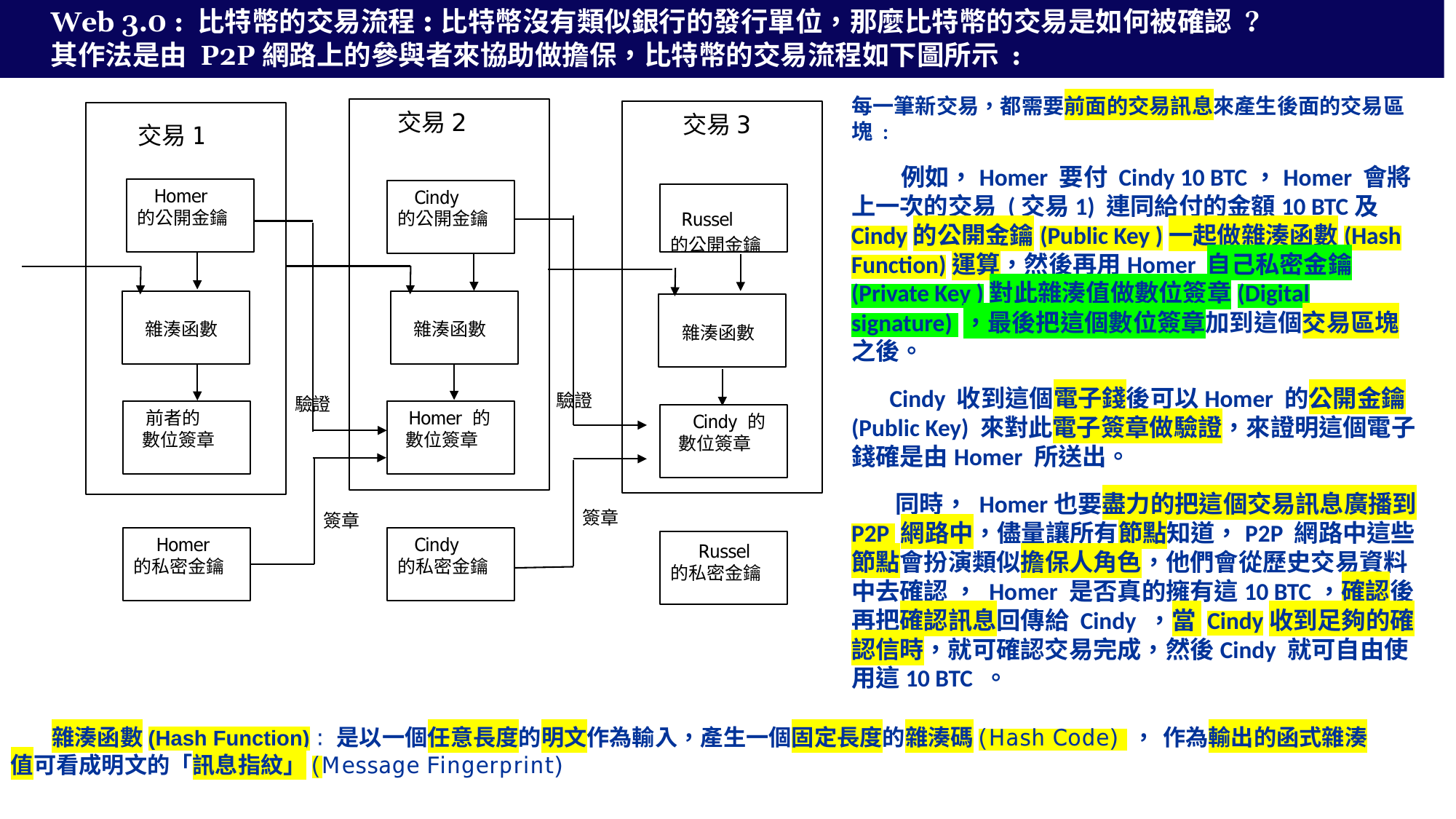

Web 3.0 : 比特幣的交易流程:比特幣沒有類似銀行的發行單位，那麼比特幣的交易是如何被確認 ?
其作法是由 P2P網路上的參與者來協助做擔保，比特幣的交易流程如下圖所示 :

每一筆新交易，都需要前面的交易訊息來產生後面的交易區塊 :
        例如，Homer 要付 Cindy 10 BTC，Homer 會將上一次的交易 (交易1) 連同給付的金額10 BTC及Cindy的公開金鑰(Public Key )一起做雜湊函數(Hash Function)運算，然後再用Homer 自己私密金鑰(Private Key )對此雜湊值做數位簽章(Digital signature) ，最後把這個數位簽章加到這個交易區塊之後。
       Cindy 收到這個電子錢後可以Homer 的公開金鑰 (Public Key) 來對此電子簽章做驗證，來證明這個電子錢確是由Homer 所送出。
       同時， Homer也要盡力的把這個交易訊息廣播到 P2P 網路中，儘量讓所有節點知道，P2P 網路中這些節點會扮演類似擔保人角色，他們會從歷史交易資料中去確認 ， Homer 是否真的擁有這10 BTC，確認後再把確認訊息回傳給 Cindy ，當 Cindy收到足夠的確認信時，就可確認交易完成，然後Cindy 就可自由使用這10 BTC 。
     交易2
       交易3
    交易1
   Homer
的公開金鑰
   Cindy
的公開金鑰

 Russel
的公開金鑰

  雜湊函數

  雜湊函數

  雜湊函數
驗證
驗證
  前者的
 數位簽章
  Homer 的
 數位簽章

    Cindy 的
 數位簽章

簽章
簽章
    Homer
的私密金鑰

   Cindy
的私密金鑰

     Russel
的私密金鑰

       雜湊函數(Hash Function) : 是以一個任意長度的明文作為輸入，產生一個固定長度的雜湊碼(Hash Code) ， 作為輸出的函式雜湊值可看成明文的「訊息指紋」(Message Fingerprint)